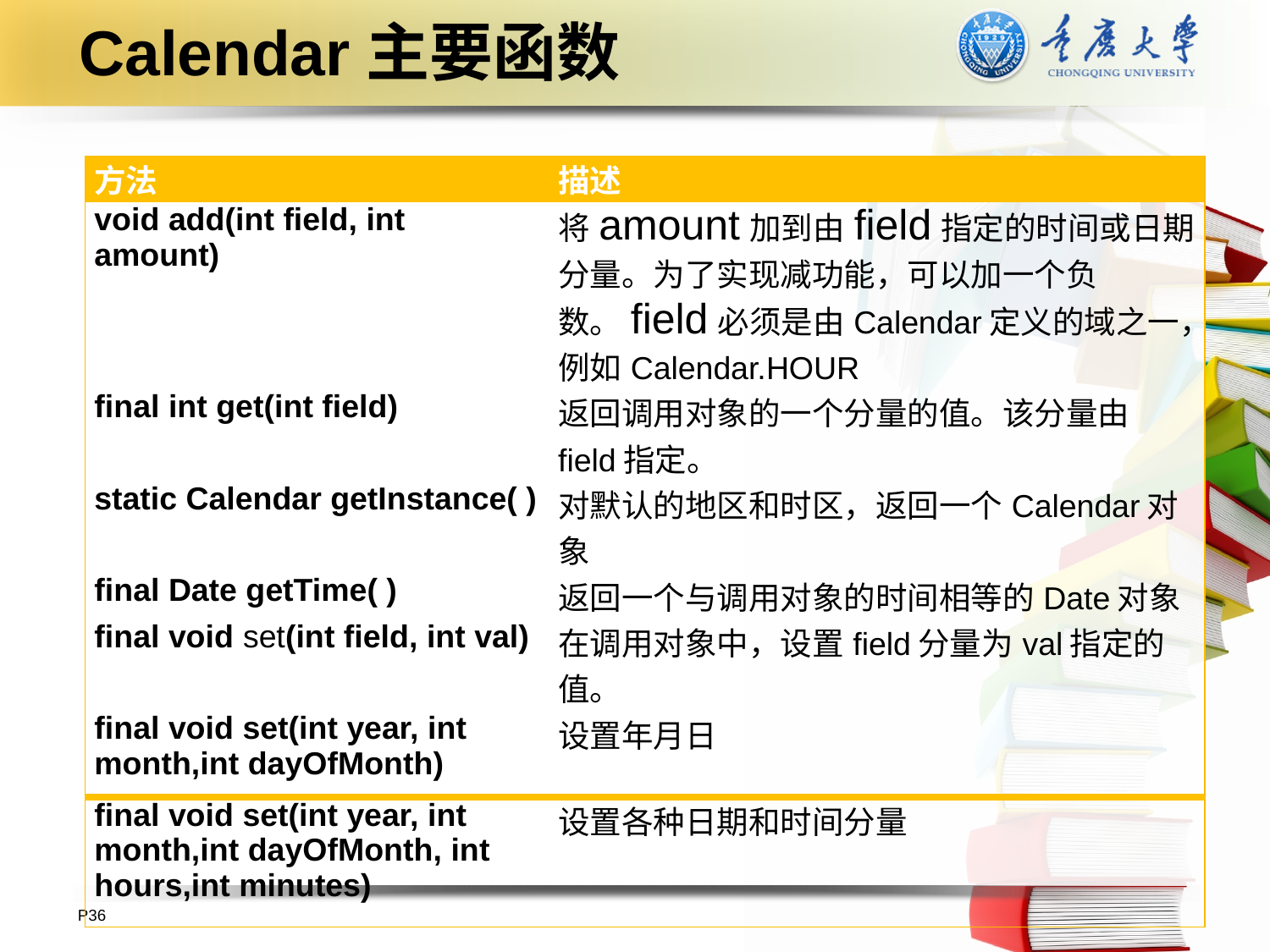

# Calendar主要函数
| 方法 | 描述 |
| --- | --- |
| void add(int field, int amount) | 将amount加到由field指定的时间或日期分量。为了实现减功能，可以加一个负数。field必须是由Calendar定义的域之一，例如Calendar.HOUR |
| final int get(int field) | 返回调用对象的一个分量的值。该分量由field指定。 |
| static Calendar getInstance( ) | 对默认的地区和时区，返回一个Calendar对象 |
| final Date getTime( ) | 返回一个与调用对象的时间相等的Date对象 |
| final void set(int field, int val) | 在调用对象中，设置field分量为val指定的值。 |
| final void set(int year, int month,int dayOfMonth) | 设置年月日 |
| final void set(int year, int month,int dayOfMonth, int hours,int minutes) | 设置各种日期和时间分量 |
P36